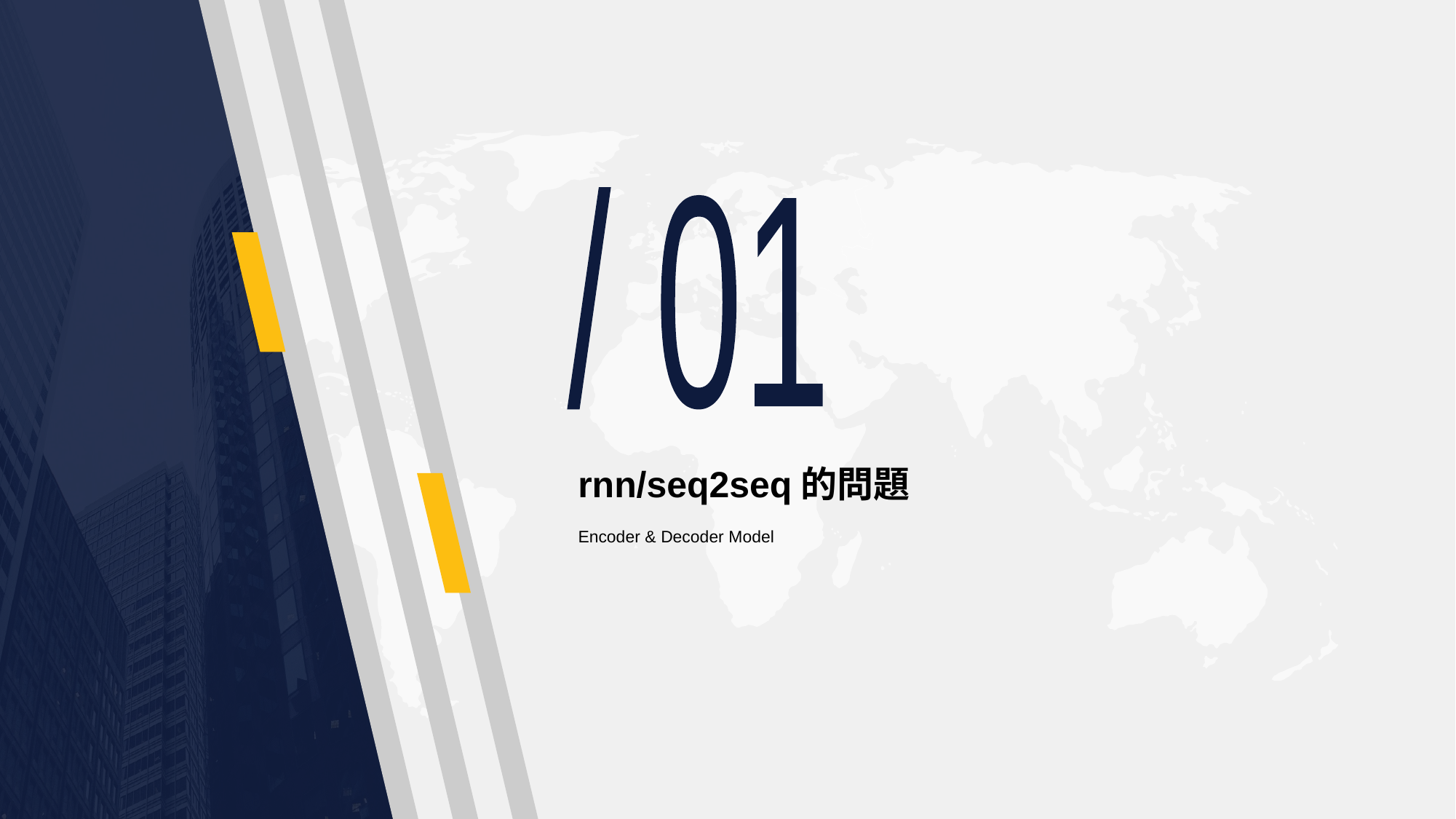

/ 01
# rnn/seq2seq的問題
Encoder & Decoder Model